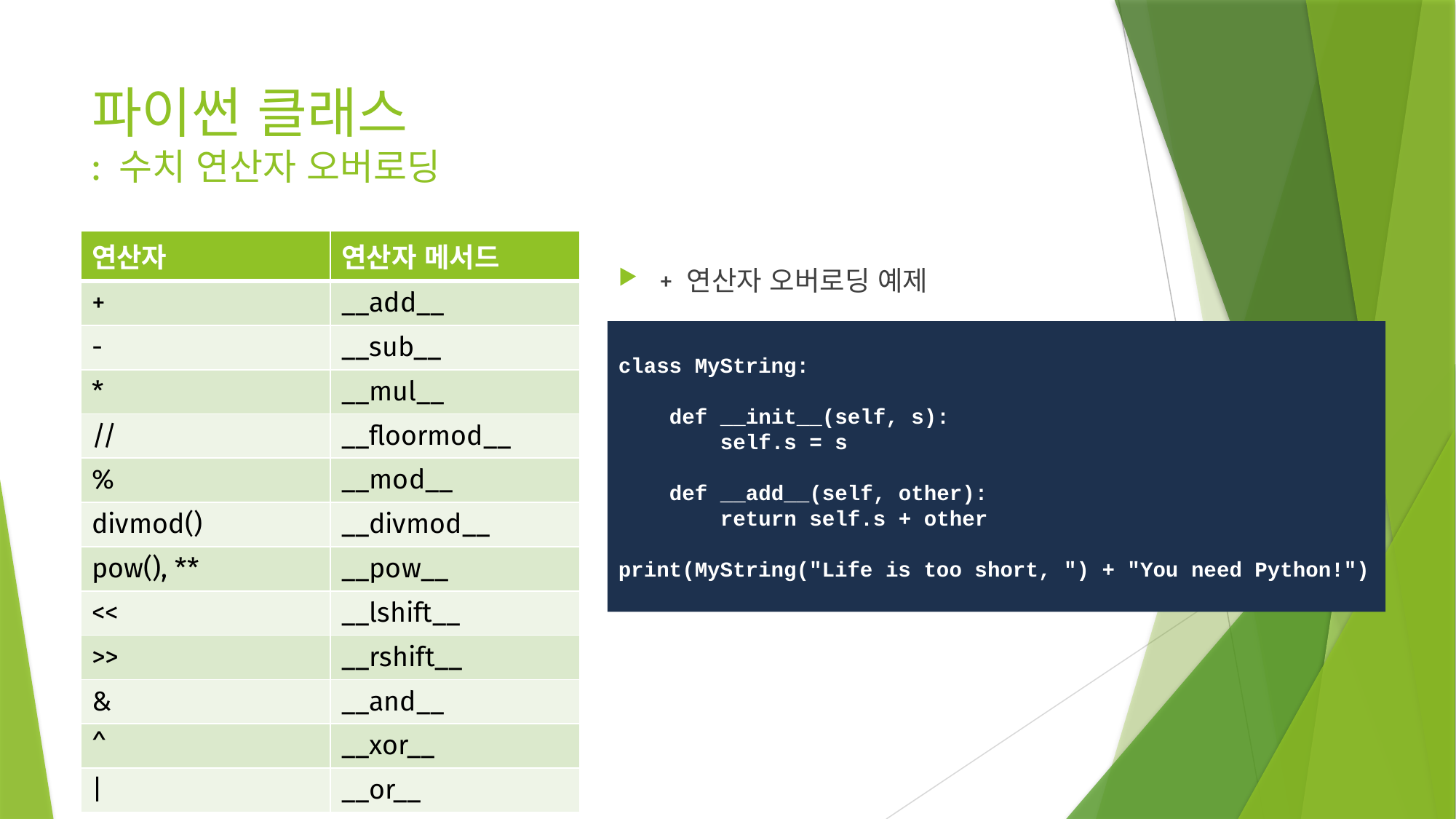

# 파이썬 클래스 : 수치 연산자 오버로딩
| 연산자 | 연산자 메서드 |
| --- | --- |
| + | \_\_add\_\_ |
| - | \_\_sub\_\_ |
| \* | \_\_mul\_\_ |
| // | \_\_floormod\_\_ |
| % | \_\_mod\_\_ |
| divmod() | \_\_divmod\_\_ |
| pow(), \*\* | \_\_pow\_\_ |
| << | \_\_lshift\_\_ |
| >> | \_\_rshift\_\_ |
| & | \_\_and\_\_ |
| ^ | \_\_xor\_\_ |
| | | \_\_or\_\_ |
+ 연산자 오버로딩 예제

class MyString:
    def __init__(self, s):
        self.s = s
    def __add__(self, other):
        return self.s + other
print(MyString("Life is too short, ") + "You need Python!")